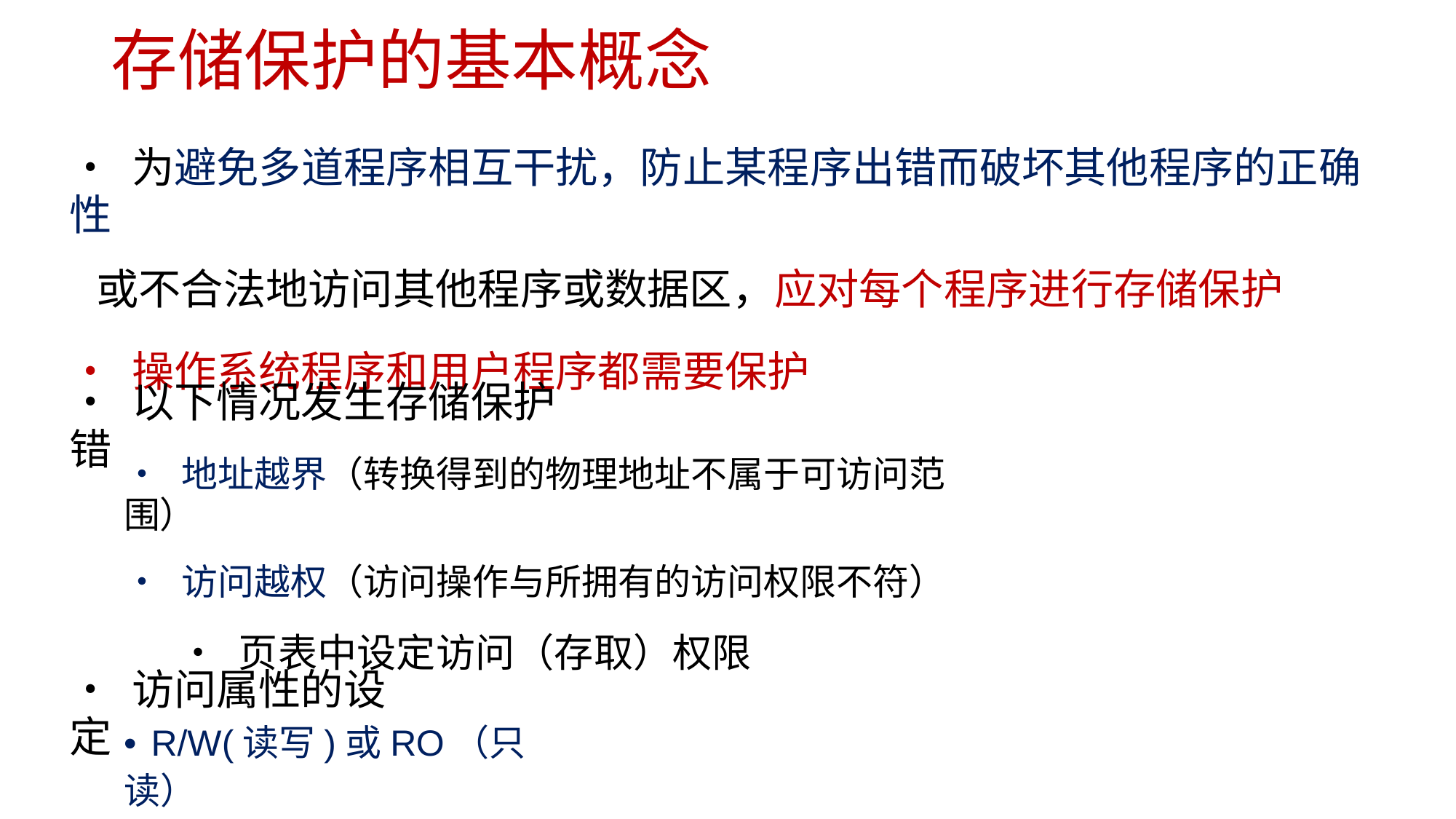

存储保护的基本概念
• 为避免多道程序相互干扰，防止某程序出错而破坏其他程序的正确性
或不合法地访问其他程序或数据区，应对每个程序进行存储保护
• 操作系统程序和用户程序都需要保护
• 以下情况发生存储保护错
• 地址越界（转换得到的物理地址不属于可访问范围）
• 访问越权（访问操作与所拥有的访问权限不符）
• 页表中设定访问（存取）权限
• 访问属性的设定
• R/W(读写)或RO（只读）